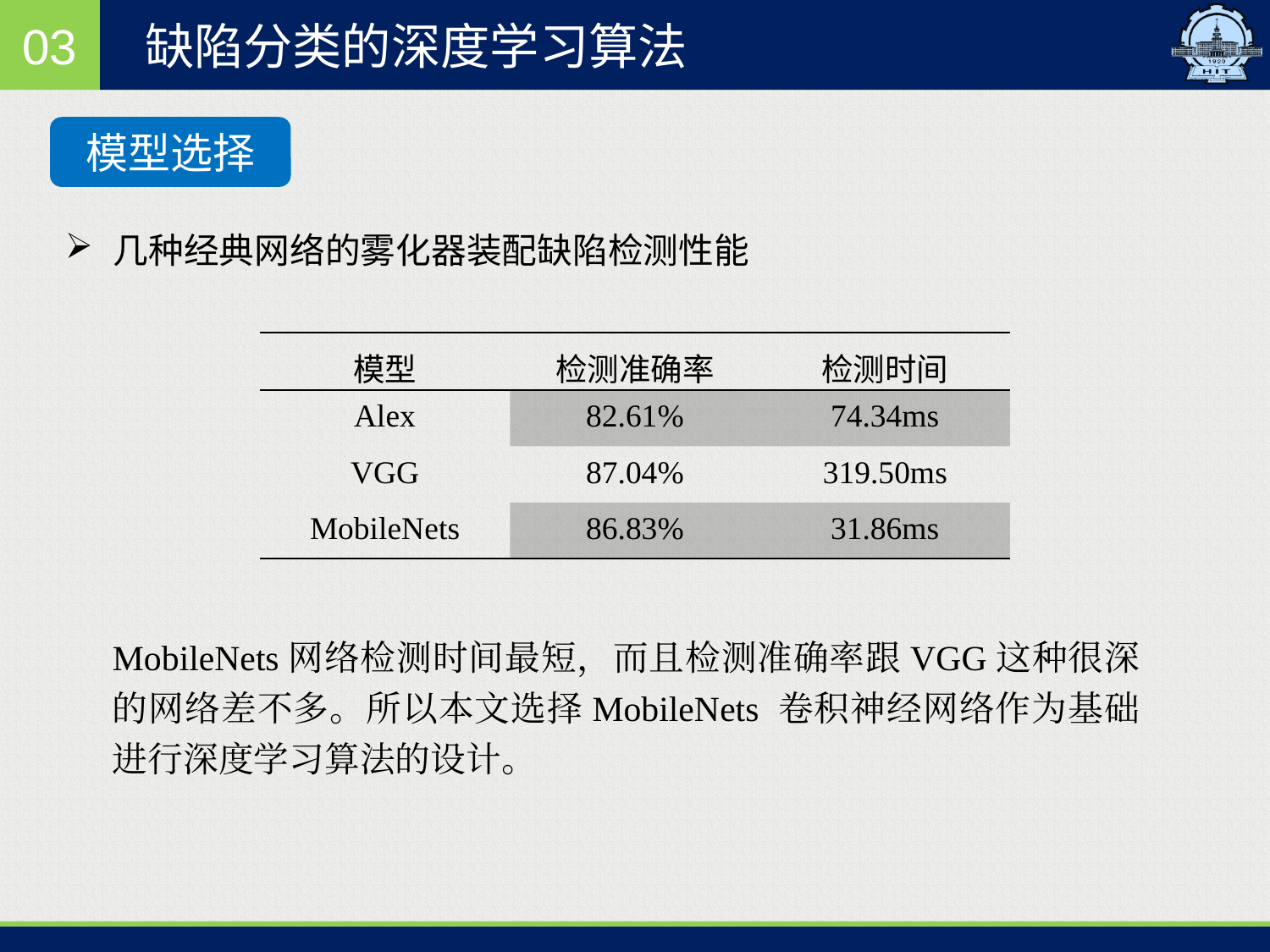

03
缺陷分类的深度学习算法
模型选择
几种经典网络的雾化器装配缺陷检测性能
| 模型 | 检测准确率 | 检测时间 |
| --- | --- | --- |
| Alex | 82.61% | 74.34ms |
| VGG | 87.04% | 319.50ms |
| MobileNets | 86.83% | 31.86ms |
MobileNets网络检测时间最短，而且检测准确率跟VGG这种很深的网络差不多。所以本文选择MobileNets 卷积神经网络作为基础进行深度学习算法的设计。